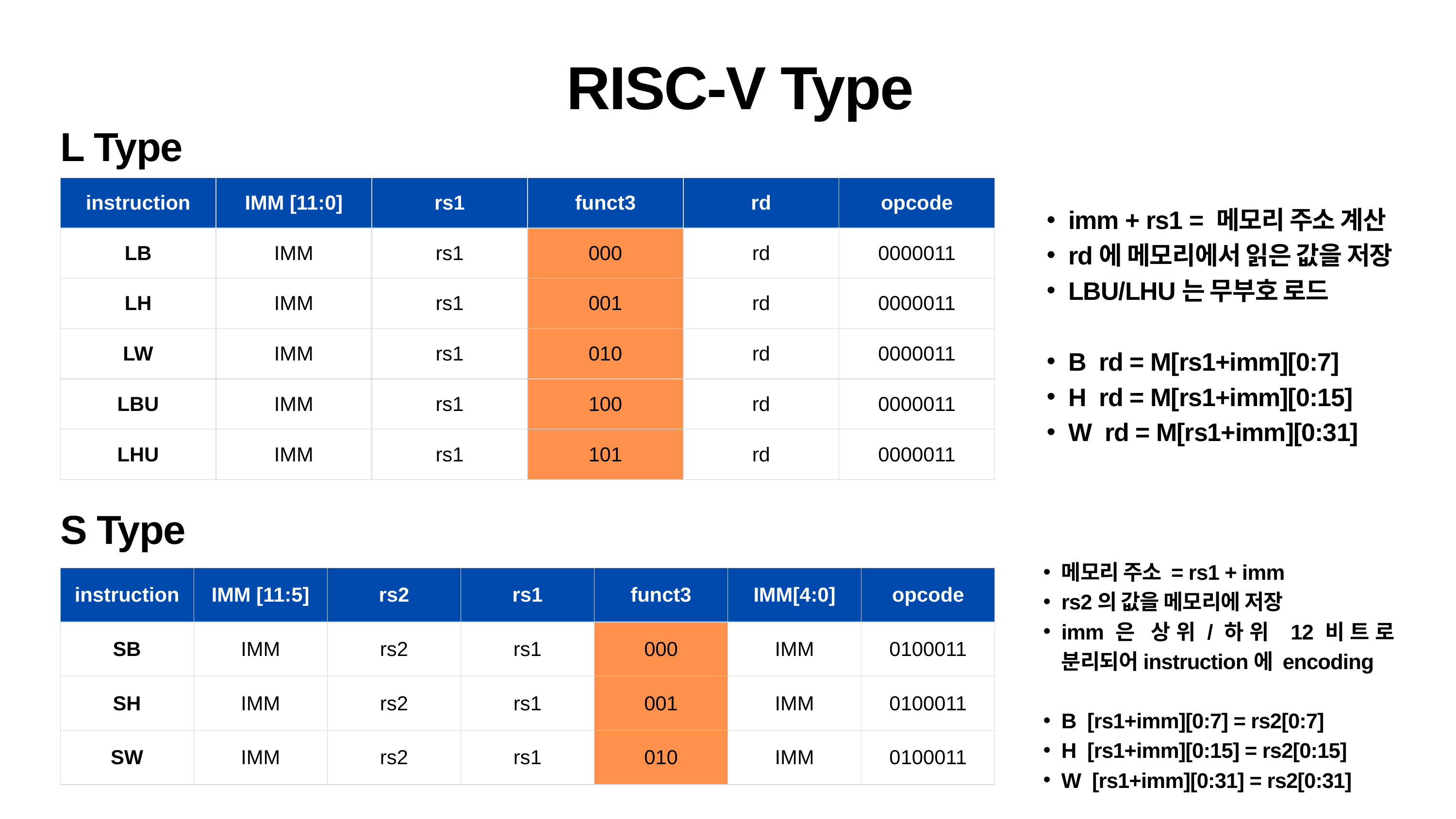

RISC-V Type
L Type

| instruction | IMM [11:0] | rs1 | funct3 | rd | opcode |
| --- | --- | --- | --- | --- | --- |
| LB | IMM | rs1 | ­000 | rd | ­0000011 |
| LH | IMM | rs1 | ­001 | rd | ­0000011 |
| LW | IMM | rs1 | ­010 | rd | ­0000011 |
| LBU | IMM | rs1 | ­100 | rd | ­0000011 |
| LHU | IMM | rs1 | 101 | rd | ­0000011 |
imm + rs1 = 메모리 주소 계산
rd에 메모리에서 읽은 값을 저장
LBU/LHU는 무부호 로드

B  rd = M[rs1+imm][0:7]
H  rd = M[rs1+imm][0:15]
W  rd = M[rs1+imm][0:31]

S Type
메모리 주소 = rs1 + imm
rs2의 값을 메모리에 저장
imm은 상위/하위 12비트로 분리되어instruction에 encoding

B  [rs1+imm][0:7] = rs2[0:7]
H  [rs1+imm][0:15] = rs2[0:15]
W  [rs1+imm][0:31] = rs2[0:31]

| instruction | IMM [11:5] | rs2 | rs1 | funct3 | IMM[4:0] | opcode |
| --- | --- | --- | --- | --- | --- | --- |
| SB | IMM | rs2 | rs1 | ­000 | IMM | ­0100011 |
| SH | IMM | rs2 | rs1 | ­001 | IMM | ­0100011 |
| SW | IMM | rs2 | rs1 | ­010 | IMM | ­0100011 |